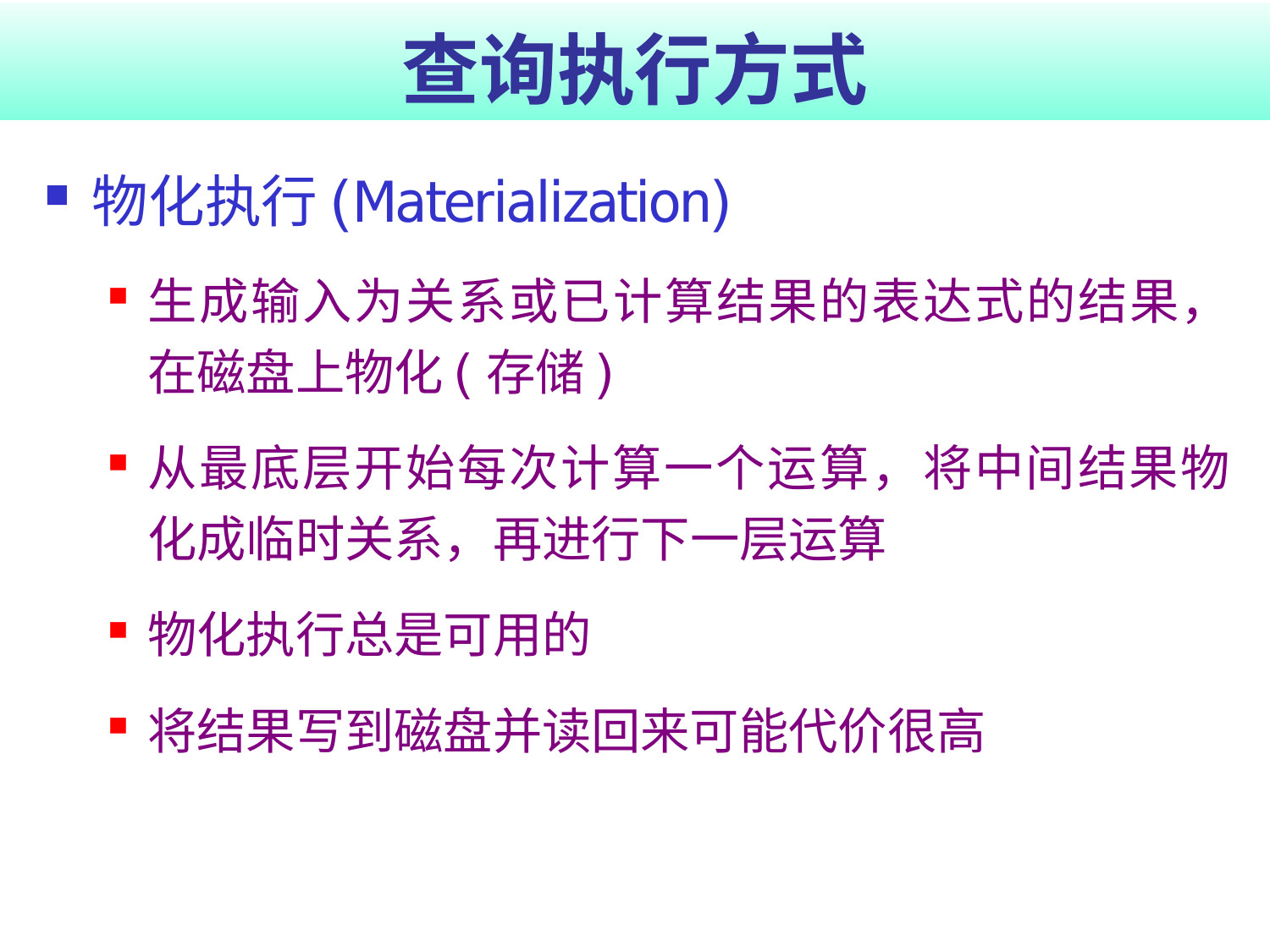

# 查询执行方式
物化执行(Materialization)
生成输入为关系或已计算结果的表达式的结果， 在磁盘上物化(存储)
从最底层开始每次计算一个运算，将中间结果物化成临时关系，再进行下一层运算
物化执行总是可用的
将结果写到磁盘并读回来可能代价很高